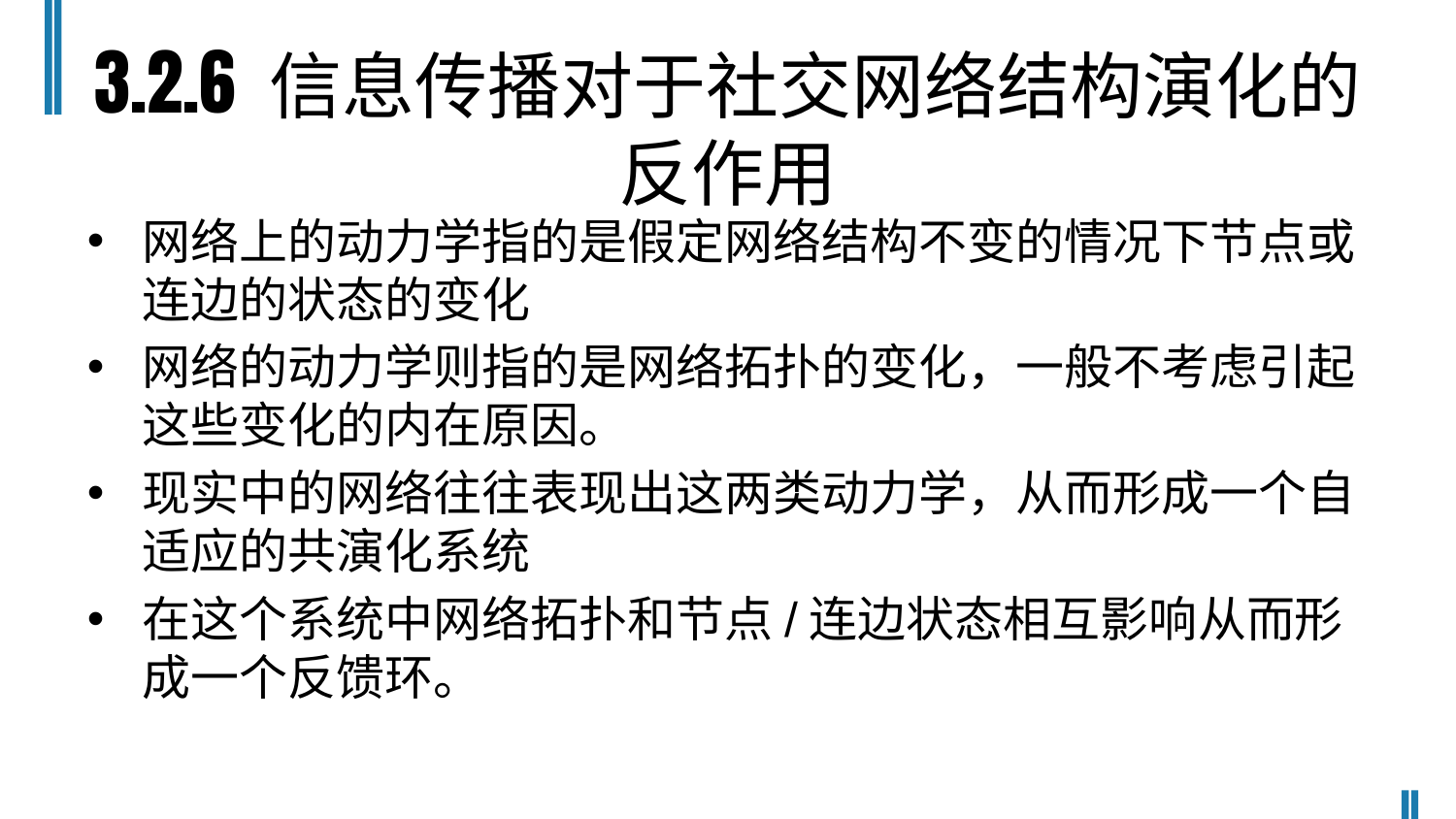

# 3.2.6 信息传播对于社交网络结构演化的反作用
网络上的动力学指的是假定网络结构不变的情况下节点或连边的状态的变化
网络的动力学则指的是网络拓扑的变化，一般不考虑引起这些变化的内在原因。
现实中的网络往往表现出这两类动力学，从而形成一个自适应的共演化系统
在这个系统中网络拓扑和节点/连边状态相互影响从而形成一个反馈环。